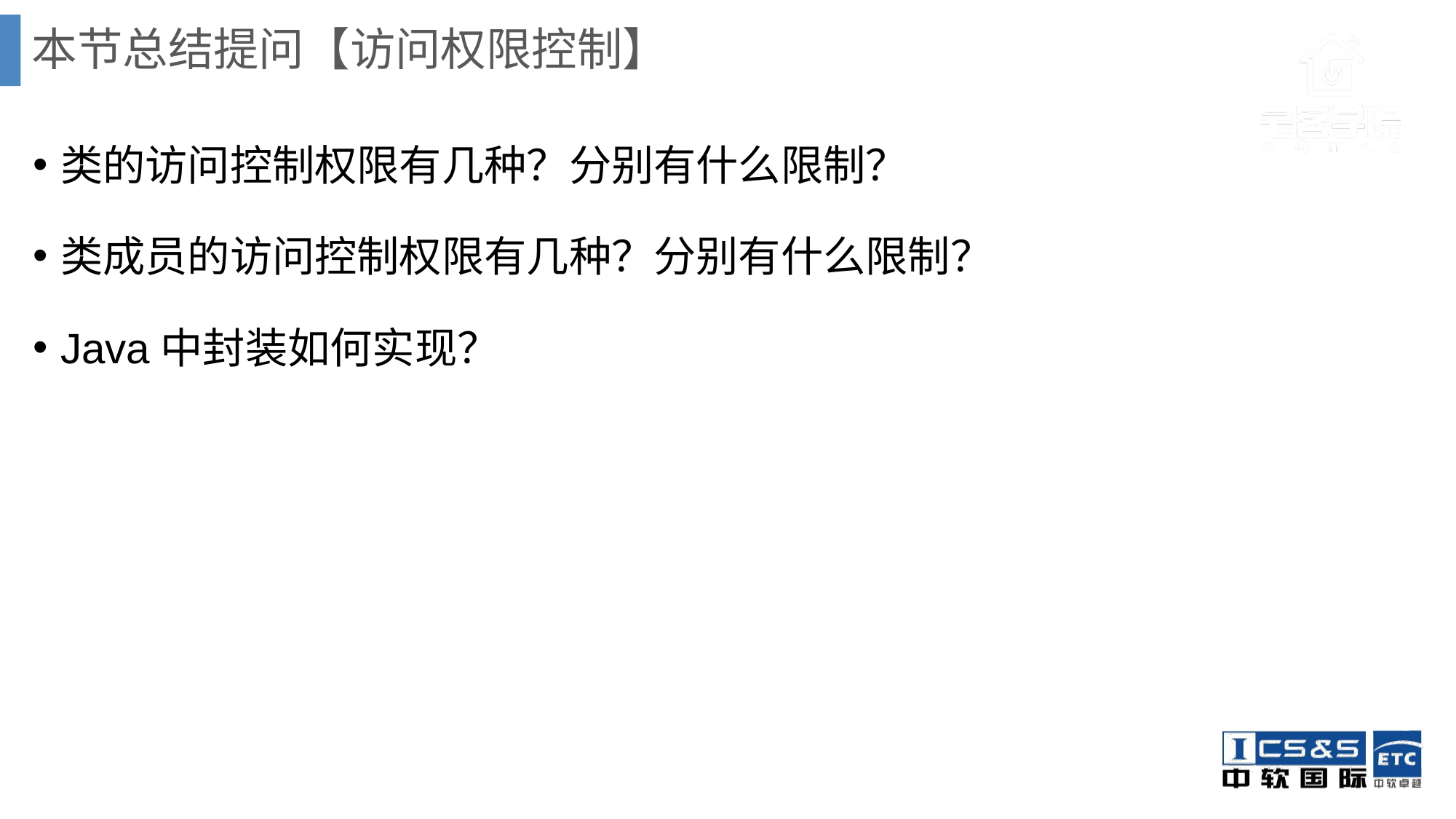

# 本节总结提问【访问权限控制】
类的访问控制权限有几种？分别有什么限制？
类成员的访问控制权限有几种？分别有什么限制？
Java中封装如何实现？